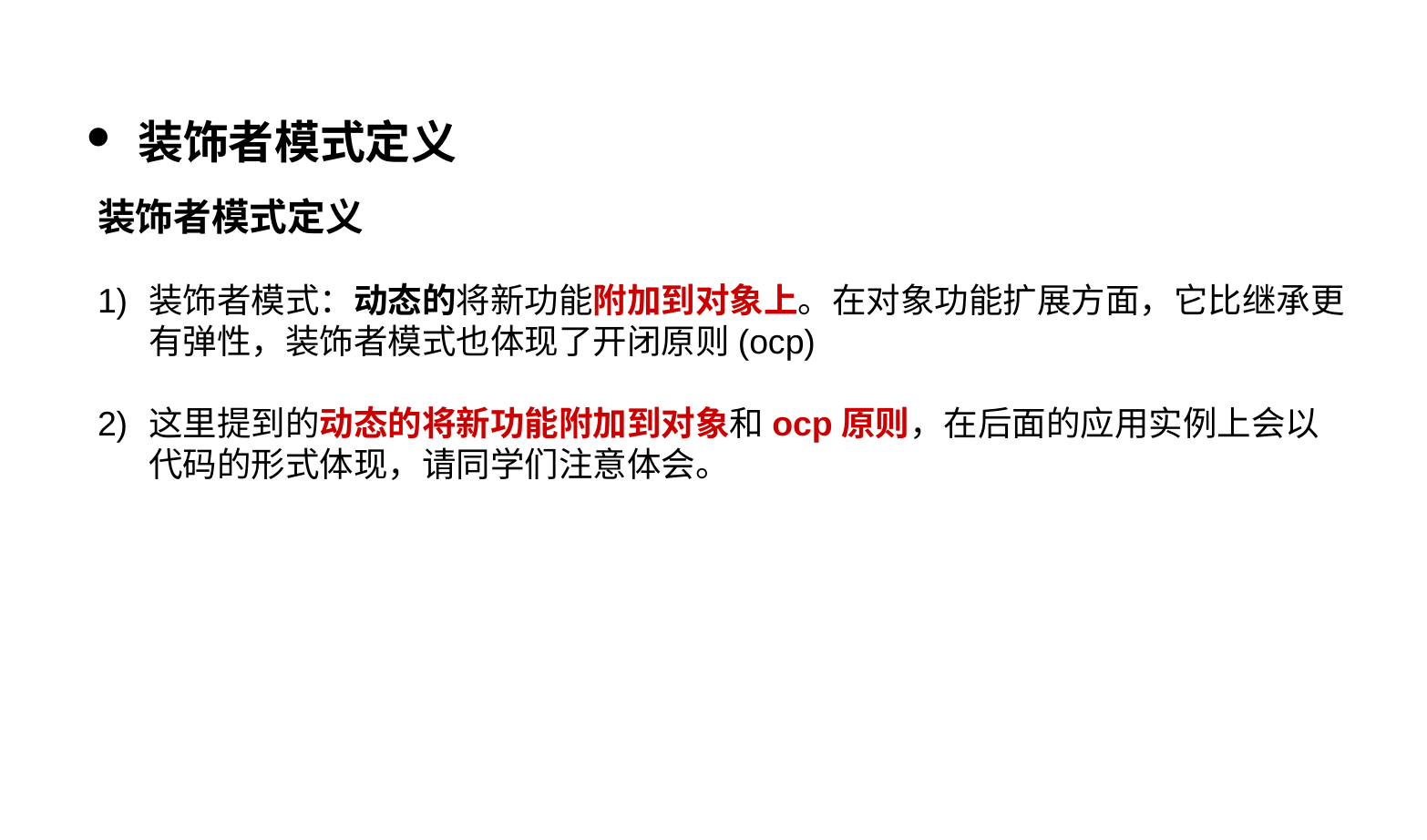

装饰者模式定义

装饰者模式定义

装饰者模式：动态的将新功能附加到对象上。在对象功能扩展方面，它比继承更有弹性，装饰者模式也体现了开闭原则(ocp)

这里提到的动态的将新功能附加到对象和ocp原则，在后面的应用实例上会以代码的形式体现，请同学们注意体会。